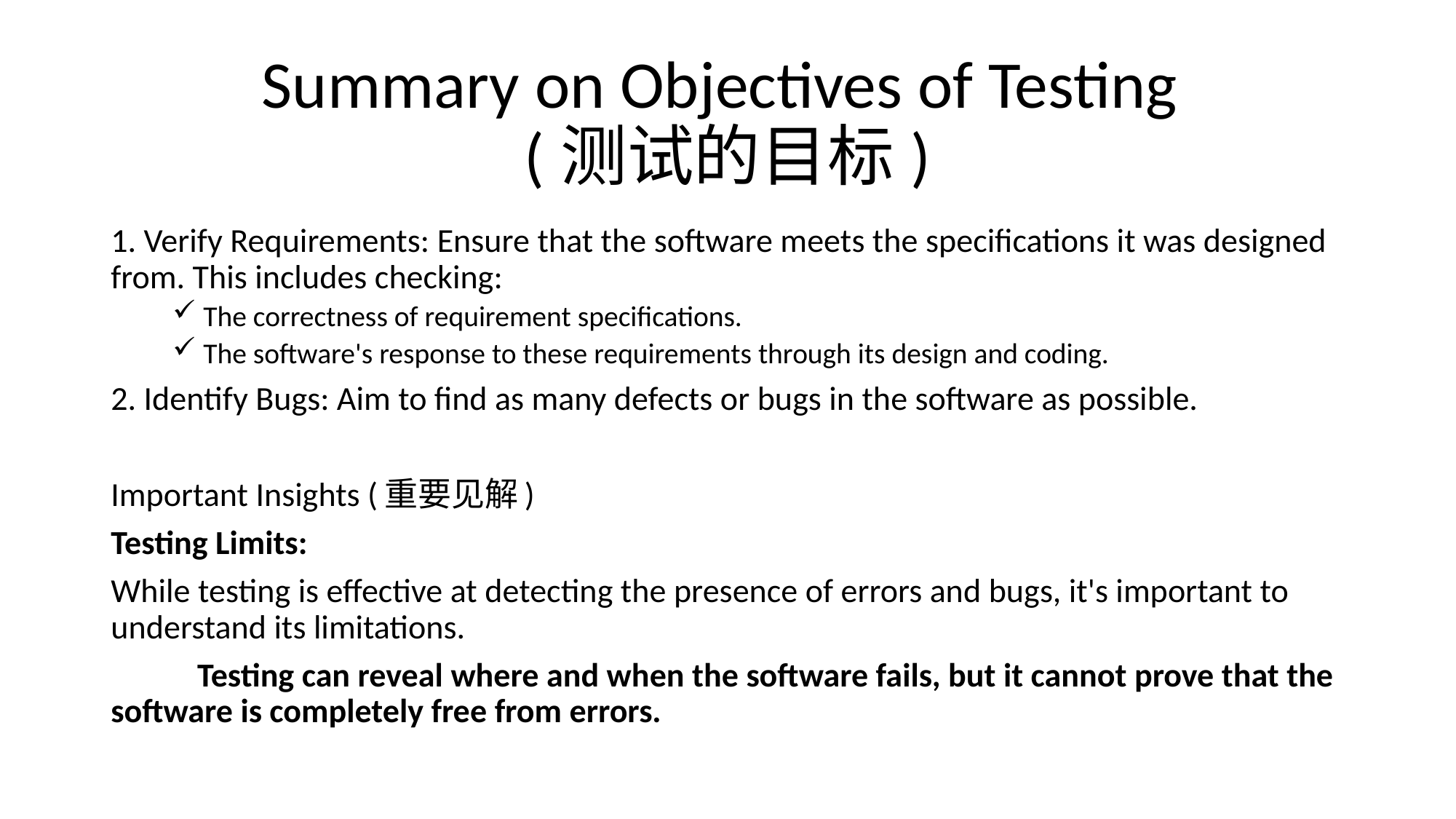

# Summary on Objectives of Testing (测试的目标)
1. Verify Requirements: Ensure that the software meets the specifications it was designed from. This includes checking:
The correctness of requirement specifications.
The software's response to these requirements through its design and coding.
2. Identify Bugs: Aim to find as many defects or bugs in the software as possible.

Important Insights (重要见解)
Testing Limits:
While testing is effective at detecting the presence of errors and bugs, it's important to understand its limitations.
	Testing can reveal where and when the software fails, but it cannot prove that the software is completely free from errors.